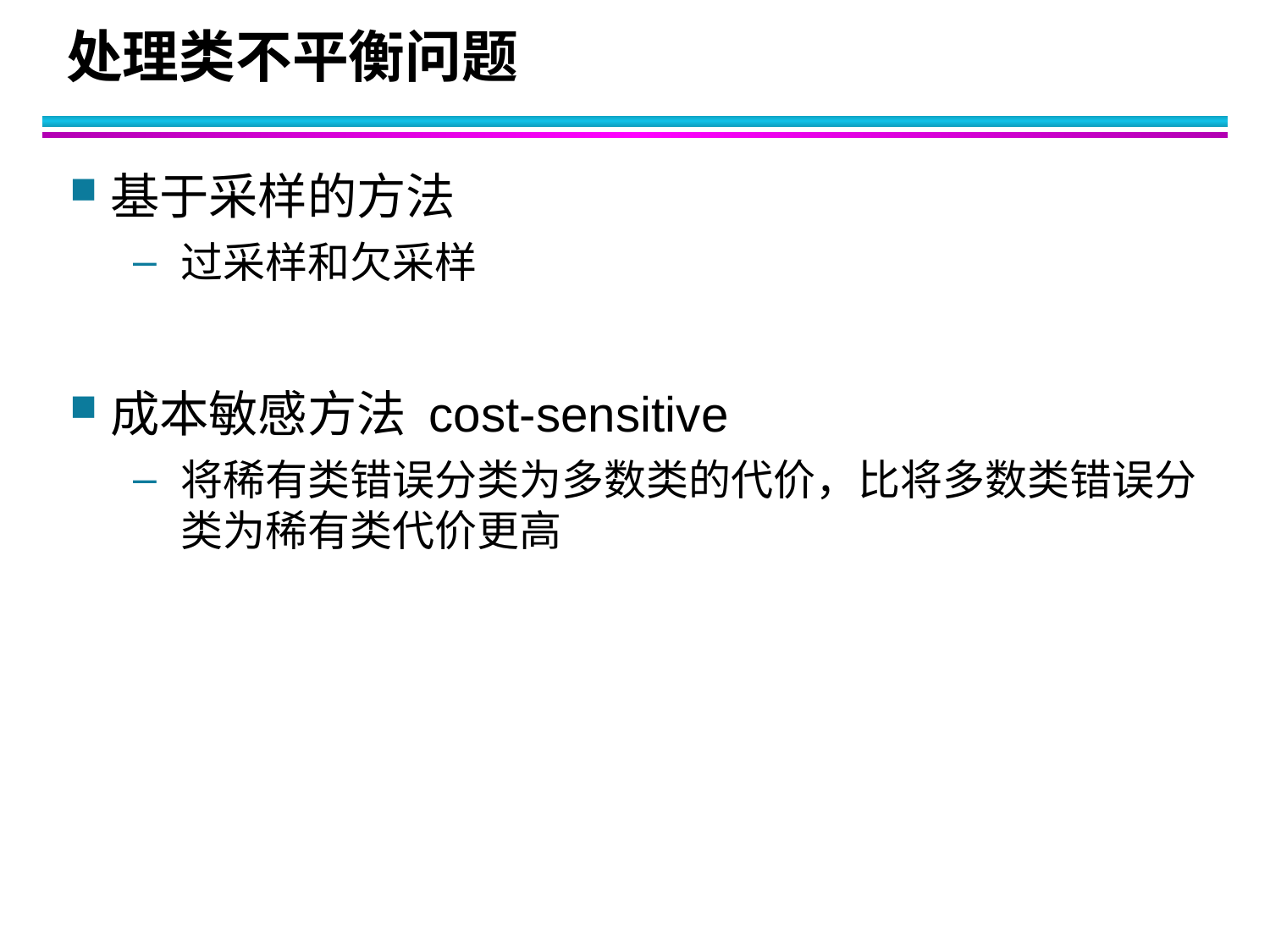

# 处理类不平衡问题
基于采样的方法
过采样和欠采样

成本敏感方法 cost-sensitive
将稀有类错误分类为多数类的代价，比将多数类错误分类为稀有类代价更高